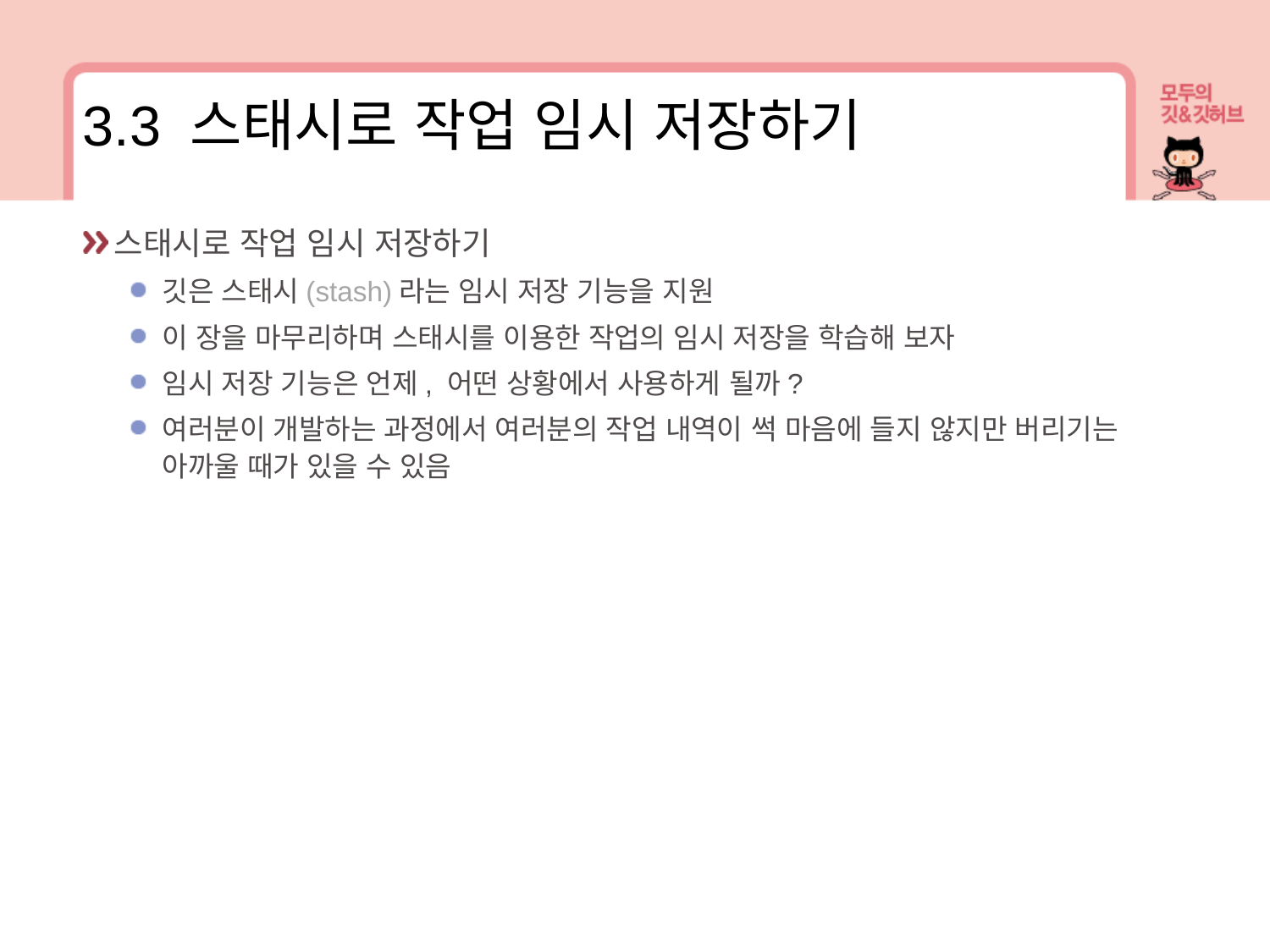

3.3 스태시로 작업 임시 저장하기
스태시로 작업 임시 저장하기
깃은 스태시(stash)라는 임시 저장 기능을 지원
이 장을 마무리하며 스태시를 이용한 작업의 임시 저장을 학습해 보자
임시 저장 기능은 언제, 어떤 상황에서 사용하게 될까?
여러분이 개발하는 과정에서 여러분의 작업 내역이 썩 마음에 들지 않지만 버리기는 아까울 때가 있을 수 있음